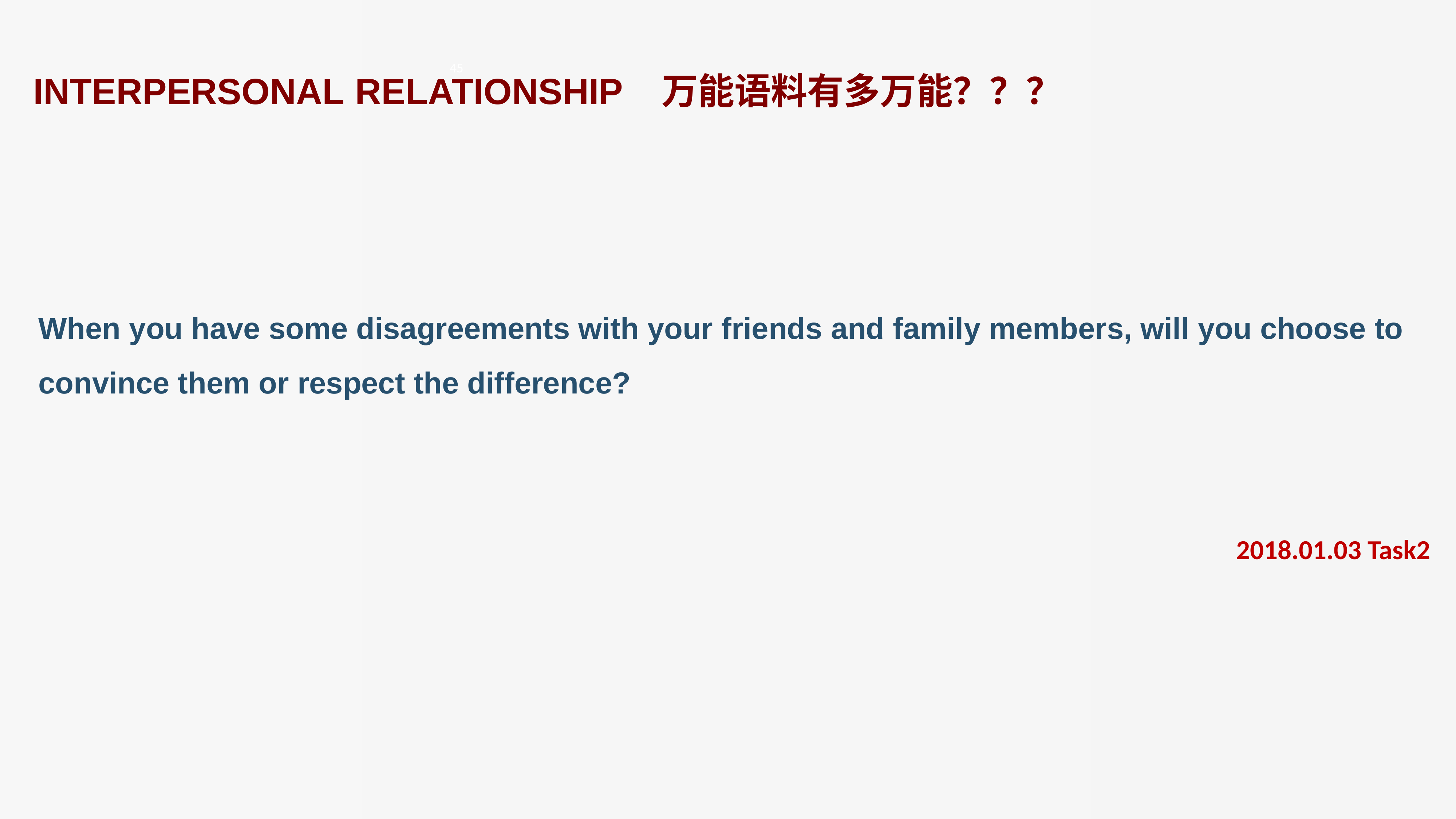

INTERPERSONAL RELATIONSHIP   万能语料有多万能？？？
45
When you have some disagreements with your friends and family members, will you choose to convince them or respect the difference?
2018.01.03 Task2